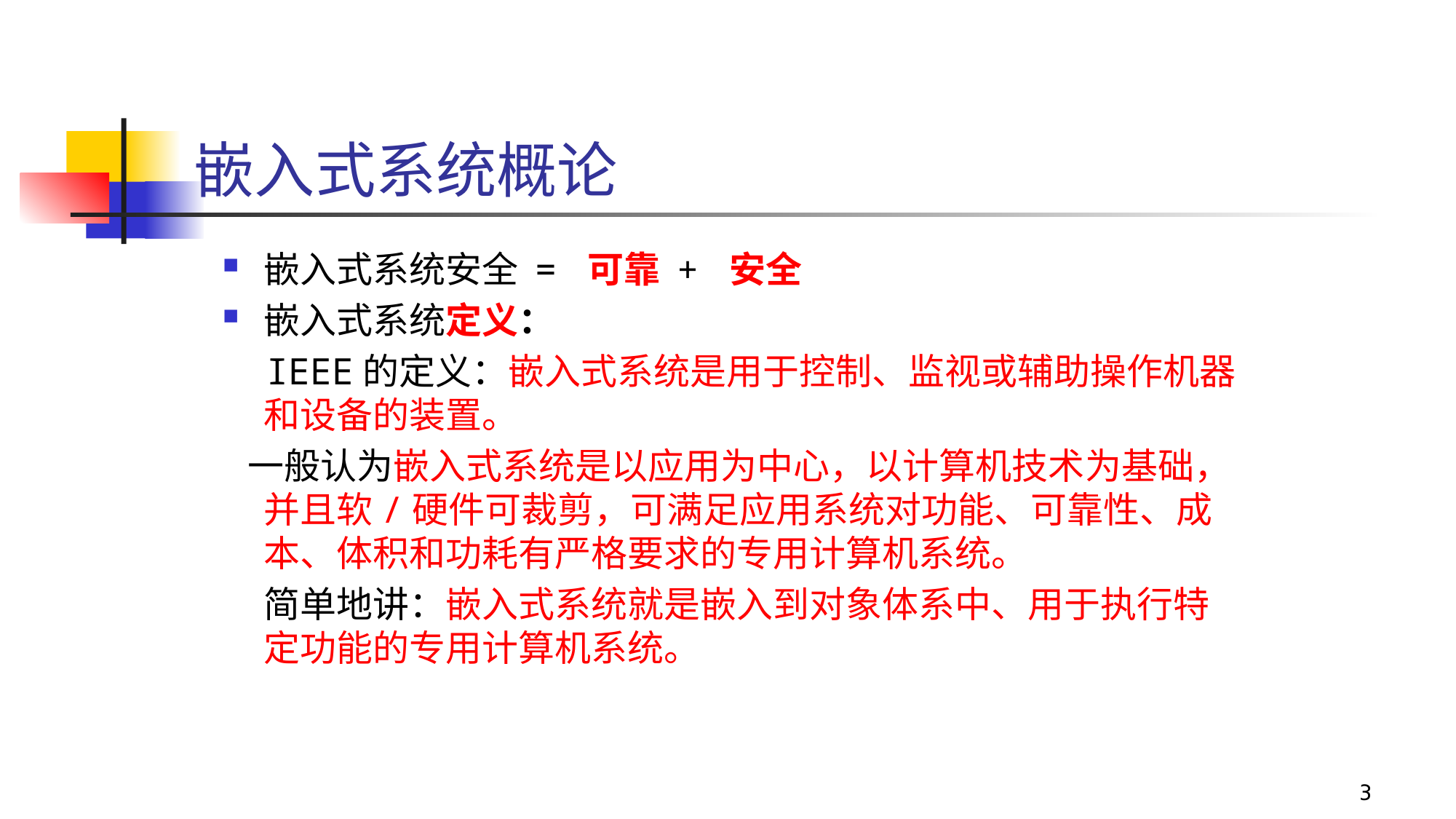

# 嵌入式系统概论
嵌入式系统安全 = 可靠 + 安全
嵌入式系统定义：
  IEEE的定义：嵌入式系统是用于控制、监视或辅助操作机器和设备的装置。
  一般认为嵌入式系统是以应用为中心，以计算机技术为基础，并且软/硬件可裁剪，可满足应用系统对功能、可靠性、成本、体积和功耗有严格要求的专用计算机系统。
	简单地讲：嵌入式系统就是嵌入到对象体系中、用于执行特定功能的专用计算机系统。

3